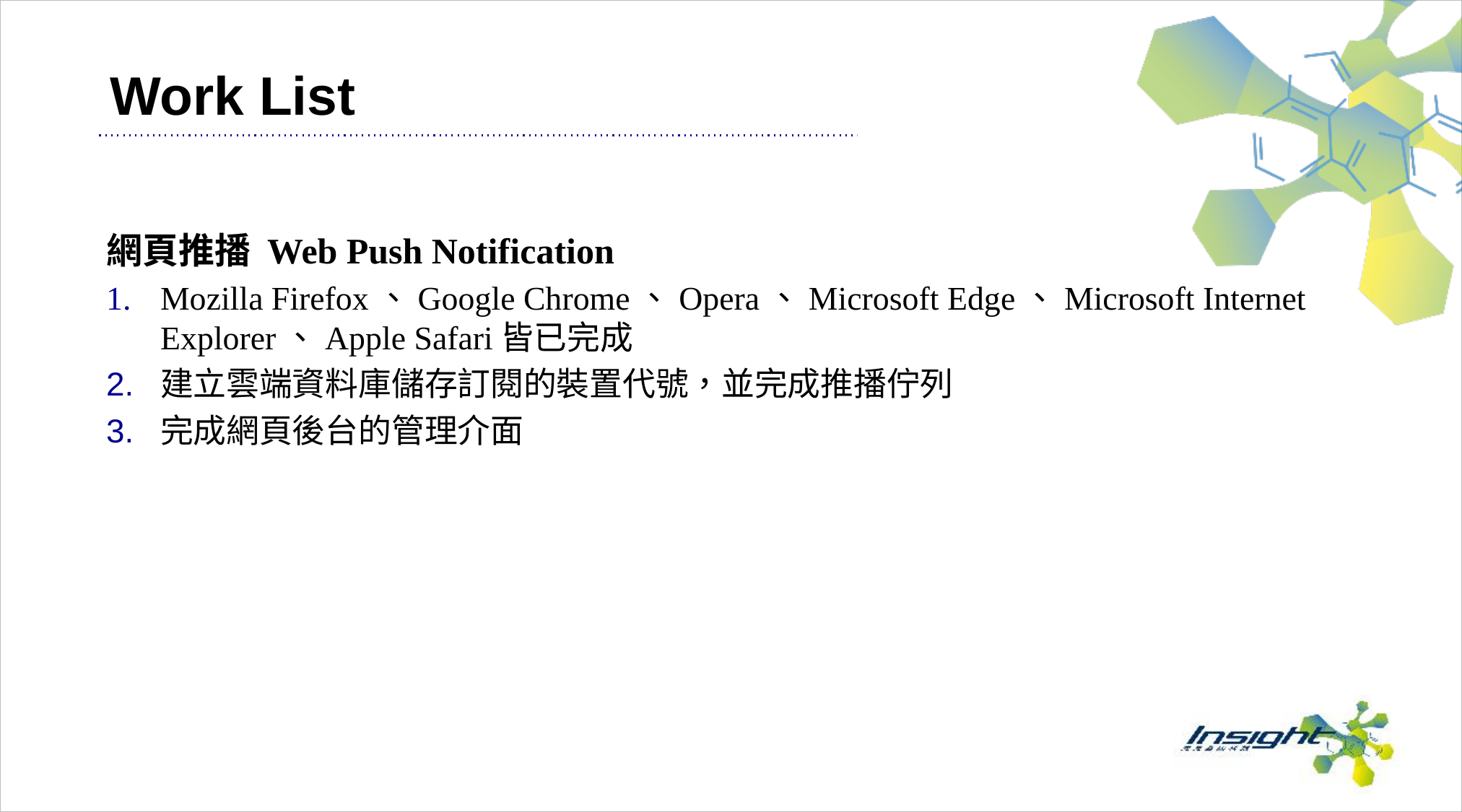

# Work List

網頁推播 Web Push Notification
Mozilla Firefox、Google Chrome、Opera、Microsoft Edge、Microsoft Internet Explorer、Apple Safari皆已完成
建立雲端資料庫儲存訂閱的裝置代號，並完成推播佇列
完成網頁後台的管理介面